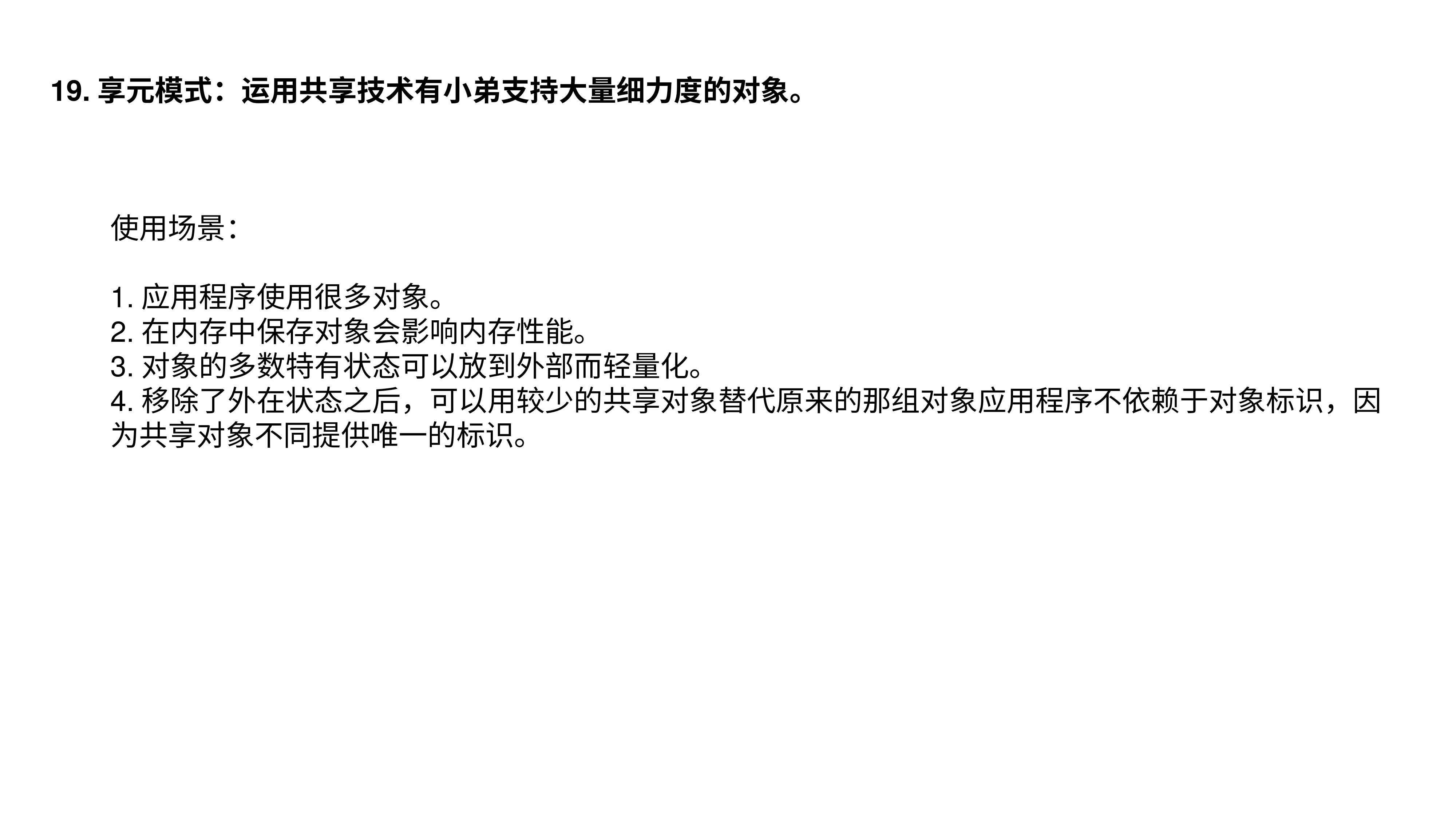

19.享元模式：运用共享技术有小弟支持大量细力度的对象。
使用场景：
1.应用程序使用很多对象。
2.在内存中保存对象会影响内存性能。
3.对象的多数特有状态可以放到外部而轻量化。
4.移除了外在状态之后，可以用较少的共享对象替代原来的那组对象应用程序不依赖于对象标识，因为共享对象不同提供唯一的标识。